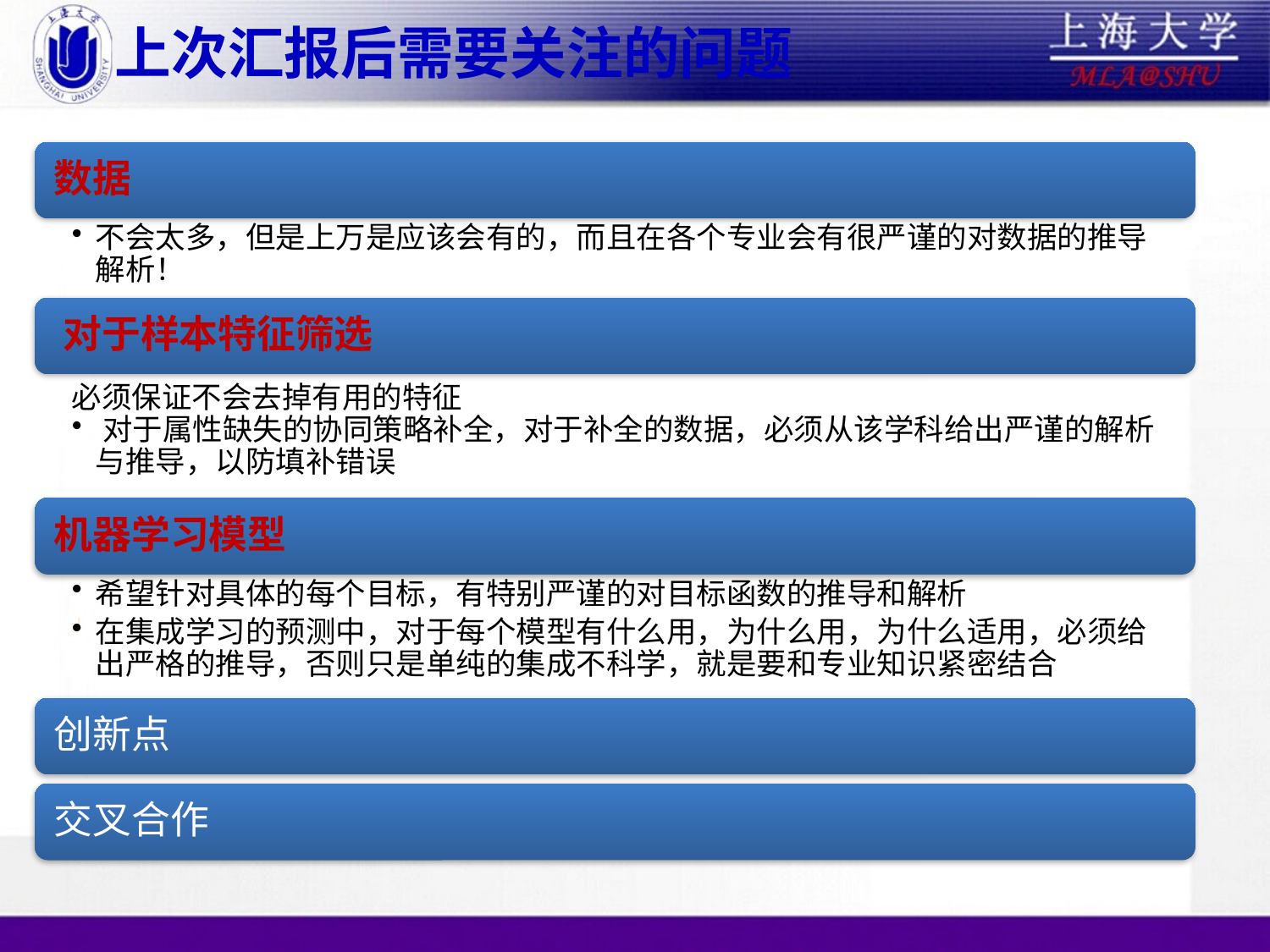

# 上次汇报后需要关注的问题
数据
不会太多，但是上万是应该会有的，而且在各个专业会有很严谨的对数据的推导解析！
‌‌对于样本特征筛选
必须保证不会去掉有用的特征
‌对于属性缺失的协同策略补全，对于补全的数据，必须从该学科给出严谨的解析与推导，以防填补错误
机器学习模型
希望针对具体的每个目标，有特别严谨的对目标函数的推导和解析
在集成学习的预测中，对于每个模型有什么用，为什么用，为什么适用，必须给出严格的推导，否则只是单纯的集成不科学，就是要和专业知识紧密结合
创新点‌
交叉合作